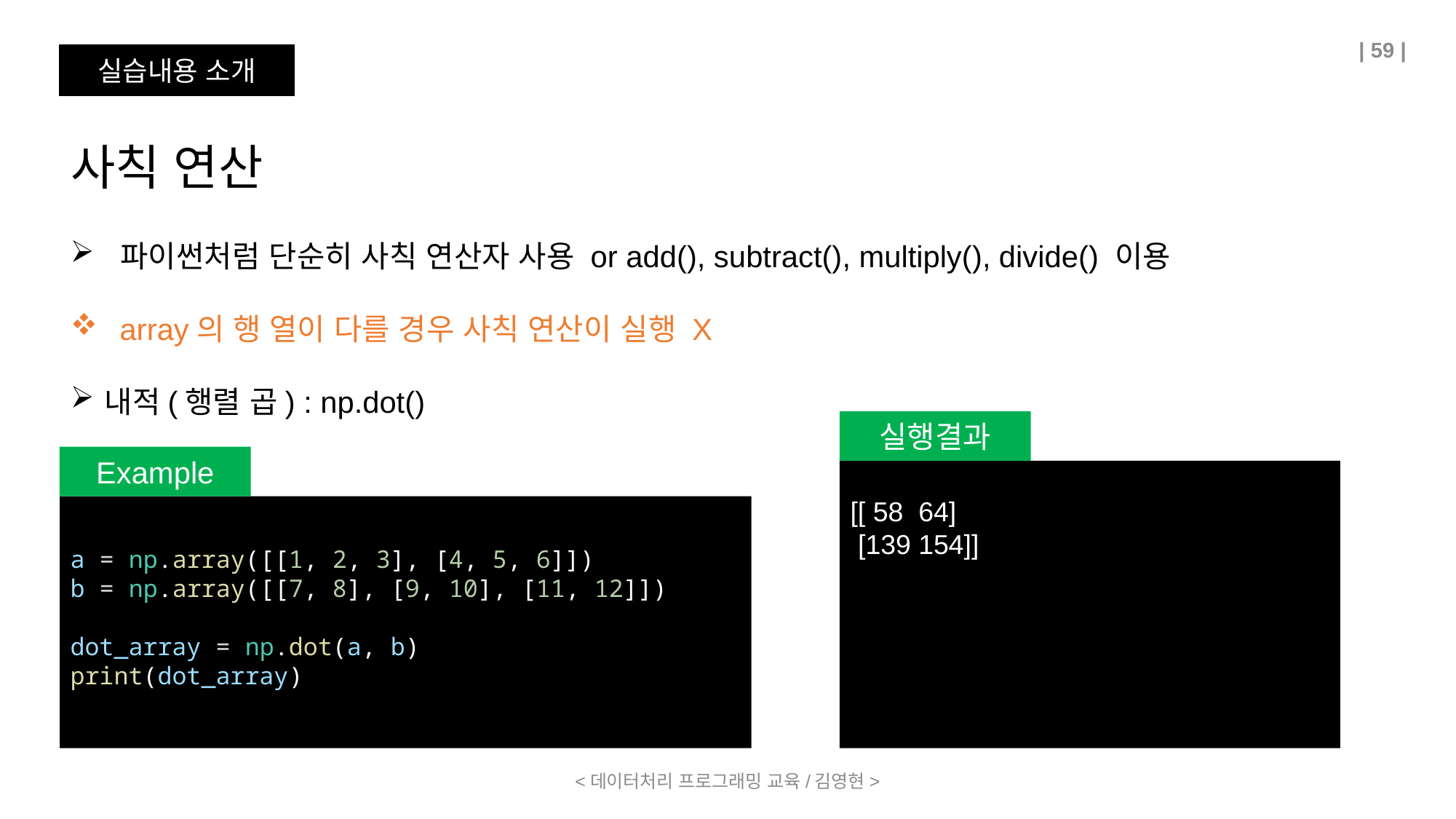

| 59 |
실습내용 소개
사칙 연산
 파이썬처럼 단순히 사칙 연산자 사용 or add(), subtract(), multiply(), divide() 이용
 array의 행 열이 다를 경우 사칙 연산이 실행 X
내적(행렬 곱) : np.dot()
실행결과
Example

[[ 58  64]
 [139 154]]

a = np.array([[1, 2, 3], [4, 5, 6]])
b = np.array([[7, 8], [9, 10], [11, 12]])
dot_array = np.dot(a, b)
print(dot_array)
<데이터처리 프로그래밍 교육/김영현>